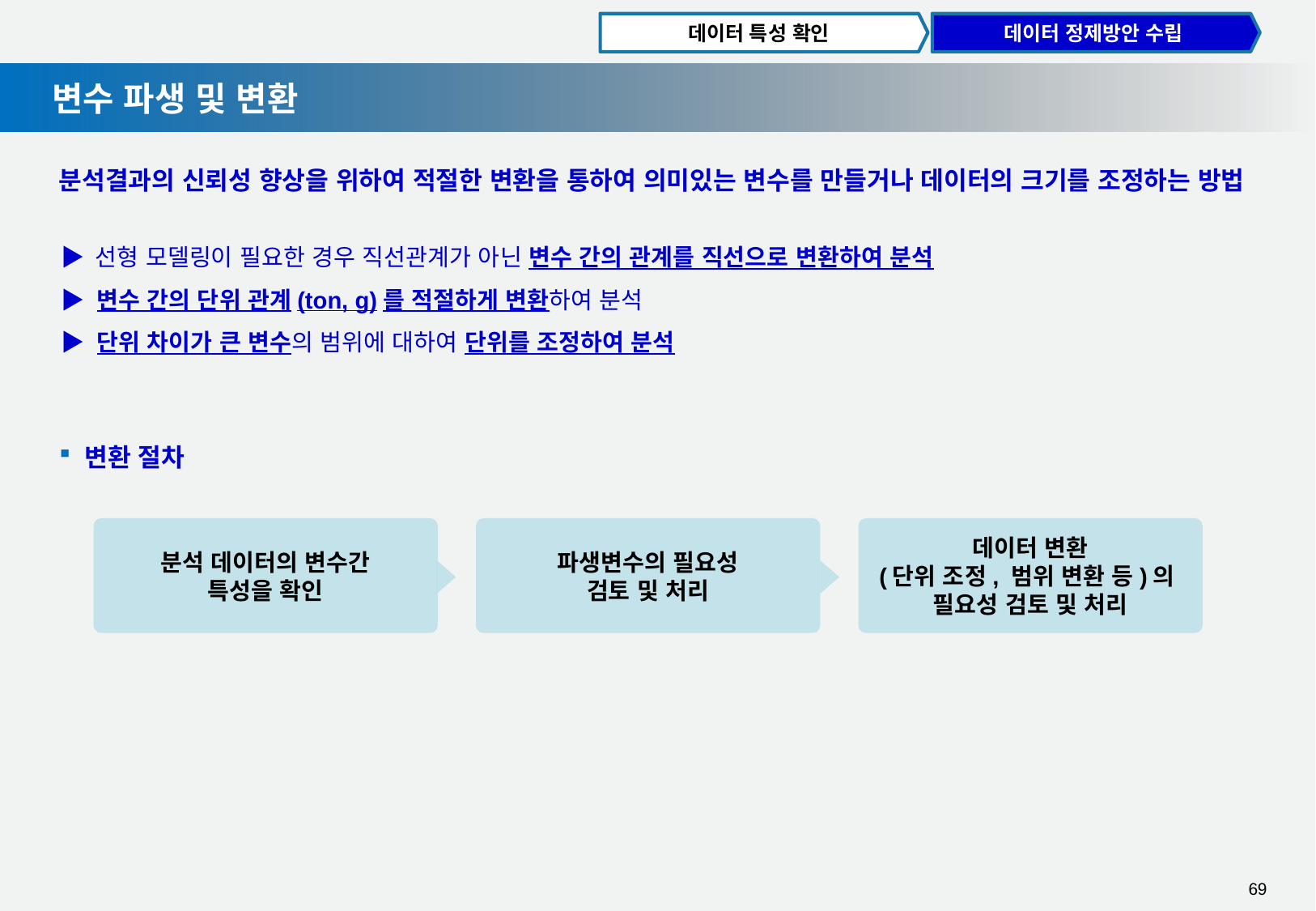

데이터 특성 확인
데이터 정제방안 수립

변수 파생 및 변환
분석결과의 신뢰성 향상을 위하여 적절한 변환을 통하여 의미있는 변수를 만들거나 데이터의 크기를 조정하는 방법
▶ 선형 모델링이 필요한 경우 직선관계가 아닌 변수 간의 관계를 직선으로 변환하여 분석
▶ 변수 간의 단위 관계(ton, g)를 적절하게 변환하여 분석
▶ 단위 차이가 큰 변수의 범위에 대하여 단위를 조정하여 분석

 변환 절차
분석 데이터의 변수간
특성을 확인
파생변수의 필요성
검토 및 처리
데이터 변환
(단위 조정, 범위 변환 등)의
필요성 검토 및 처리

69